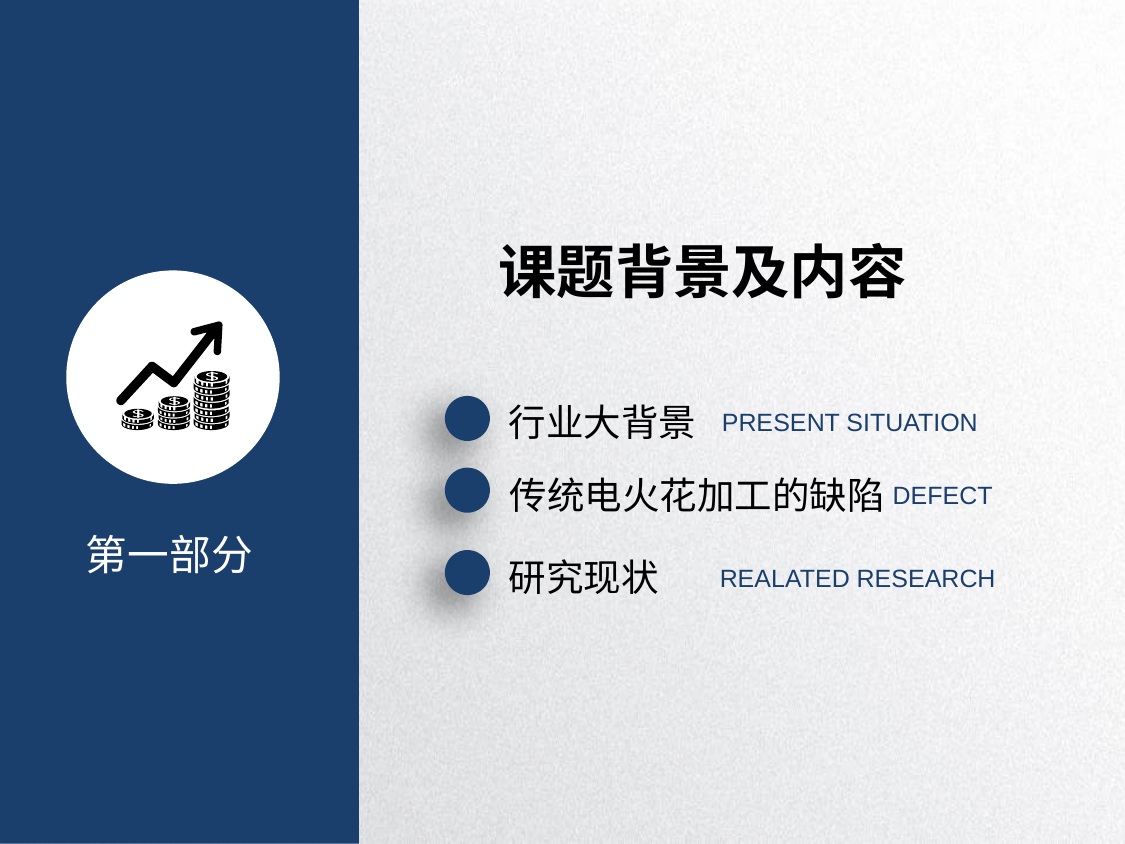

课题背景及内容

行业大背景

PRESENT SITUATION
传统电火花加工的缺陷

DEFECT
第一部分
研究现状

REALATED RESEARCH